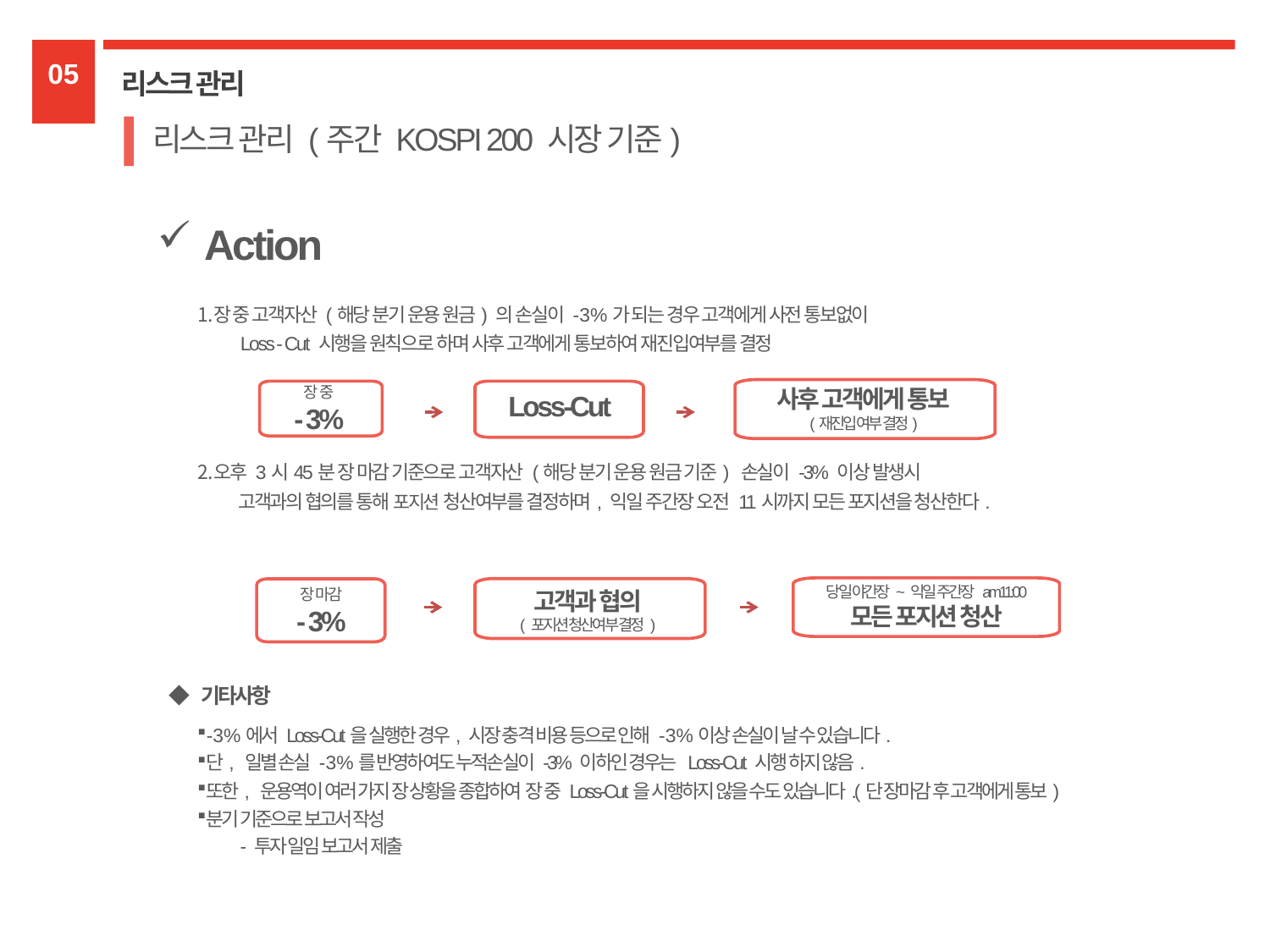

05
리스크 관리
리스크 관리 (주간 KOSPI 200 시장 기준)

 Action
장 중 고객자산 (해당 분기 운용 원금) 의 손실이 -3%가 되는 경우 고객에게 사전 통보없이
            Loss - Cut 시행을 원칙으로 하며 사후 고객에게 통보하여 재진입여부를 결정

오후 3시45분 장 마감 기준으로 고객자산 (해당 분기 운용 원금 기준)  손실이 -3% 이상 발생시
          고객과의 협의를 통해 포지션 청산여부를 결정하며, 익일 주간장 오전 11시까지 모든 포지션을 청산한다.
장  중
- 3%
사후 고객에게 통보
(재진입 여부 결정)

Loss-Cut

당일 야간장 ~ 익일 주간장  am11:00
모든 포지션 청산

장  마감
- 3%

고객과 협의
( 포지션 청산여부 결정 )
◆  기타사항
-3%에서 Loss-Cut을 실행한 경우, 시장 충격 비용 등으로 인해 -3%이상 손실이 날 수 있습니다.
단,  일별 손실 -3%를 반영하여도 누적손실이 -3% 이하인 경우는  Loss-Cut 시행 하지 않음.
또한,  운용역이 여러 가지 장 상황을 종합하여  장 중 Loss-Cut을 시행하지 않을 수도 있습니다.(단 장마감 후 고객에게 통보)
분기 기준으로 보고서 작성
              - 투자 일임 보고서 제출